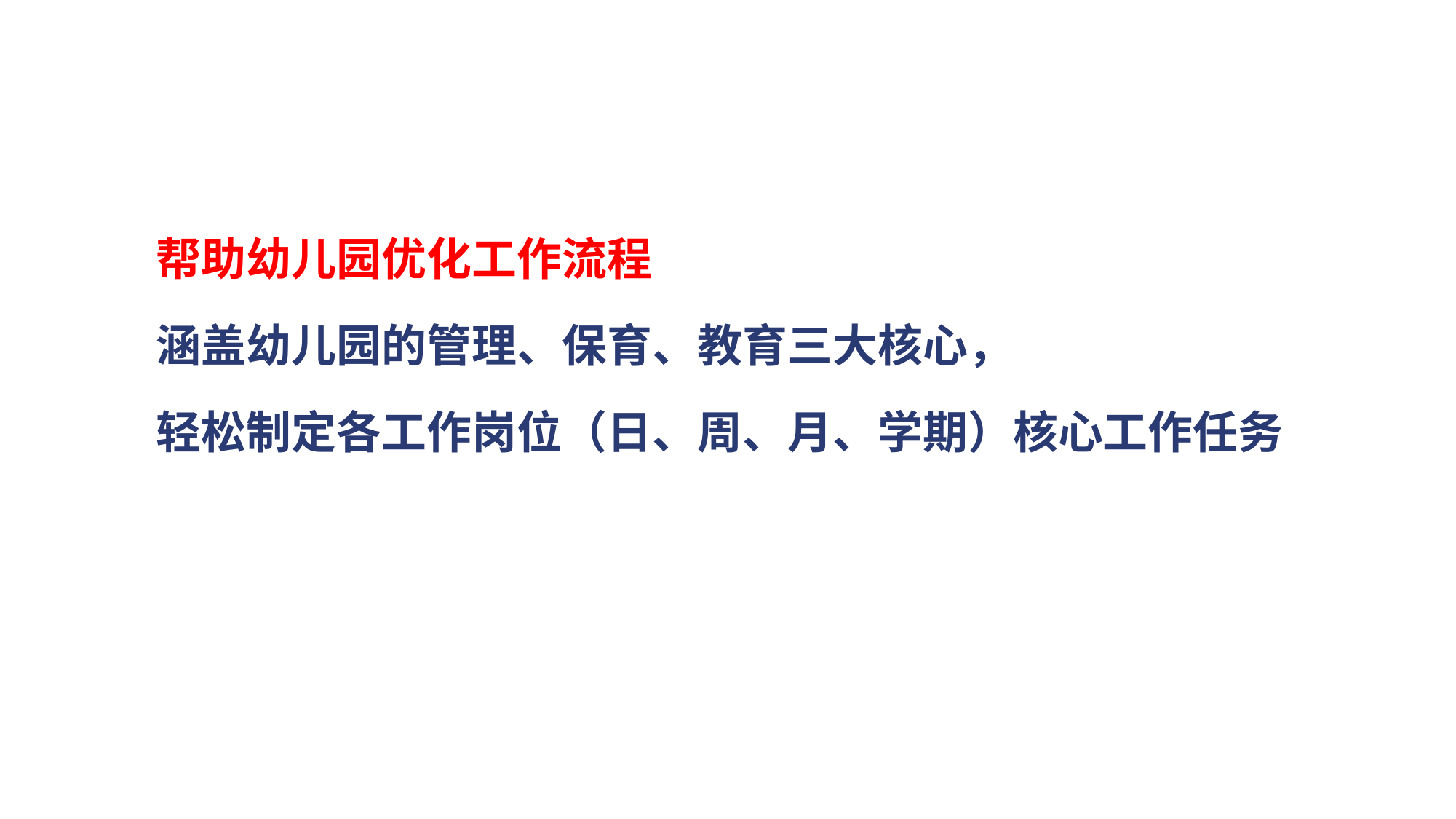

帮助幼儿园优化工作流程
涵盖幼儿园的管理、保育、教育三大核心，
轻松制定各工作岗位（日、周、月、学期）核心工作任务